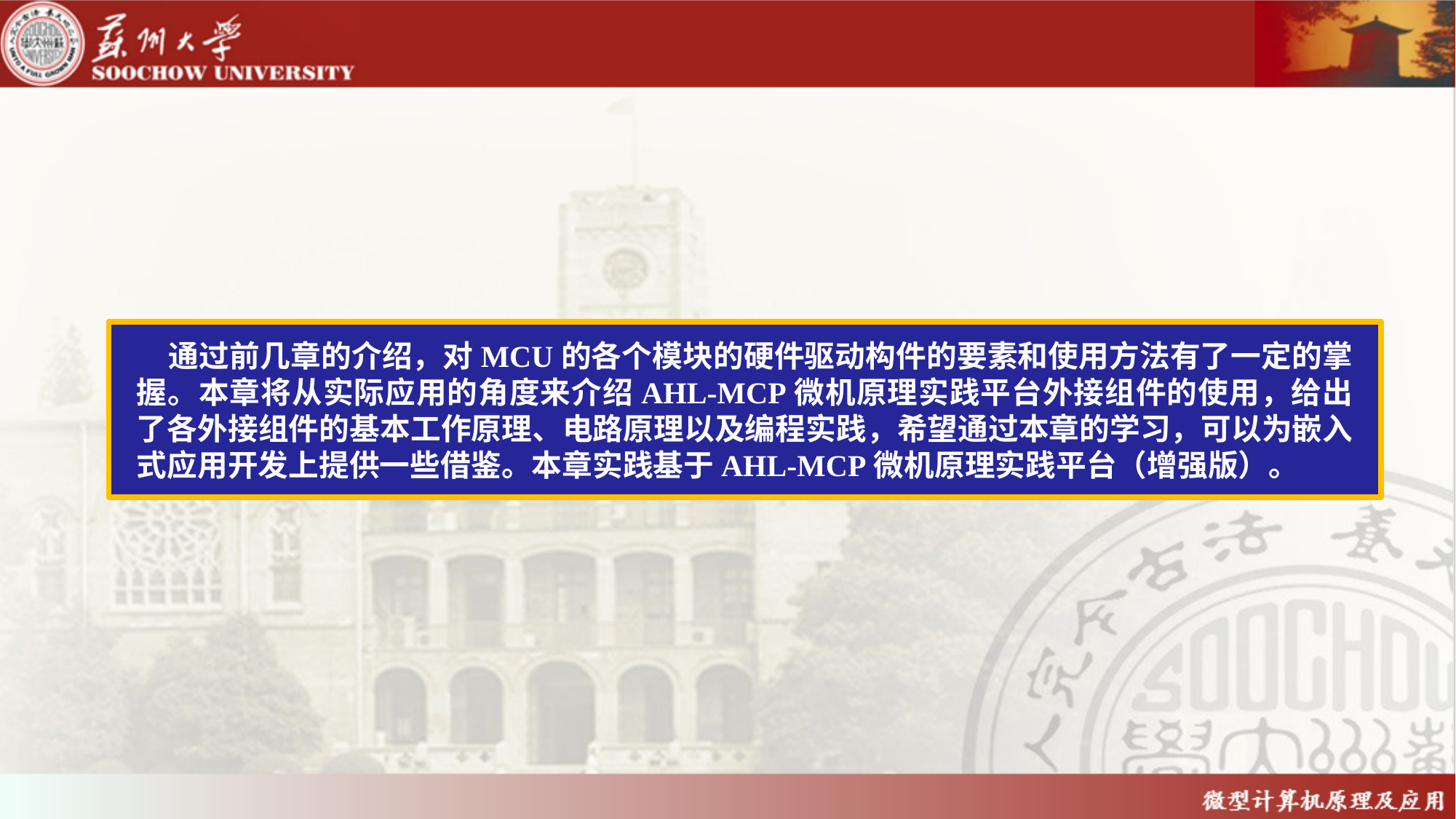

通过前几章的介绍，对MCU的各个模块的硬件驱动构件的要素和使用方法有了一定的掌握。本章将从实际应用的角度来介绍AHL-MCP微机原理实践平台外接组件的使用，给出了各外接组件的基本工作原理、电路原理以及编程实践，希望通过本章的学习，可以为嵌入式应用开发上提供一些借鉴。本章实践基于AHL-MCP微机原理实践平台（增强版）。